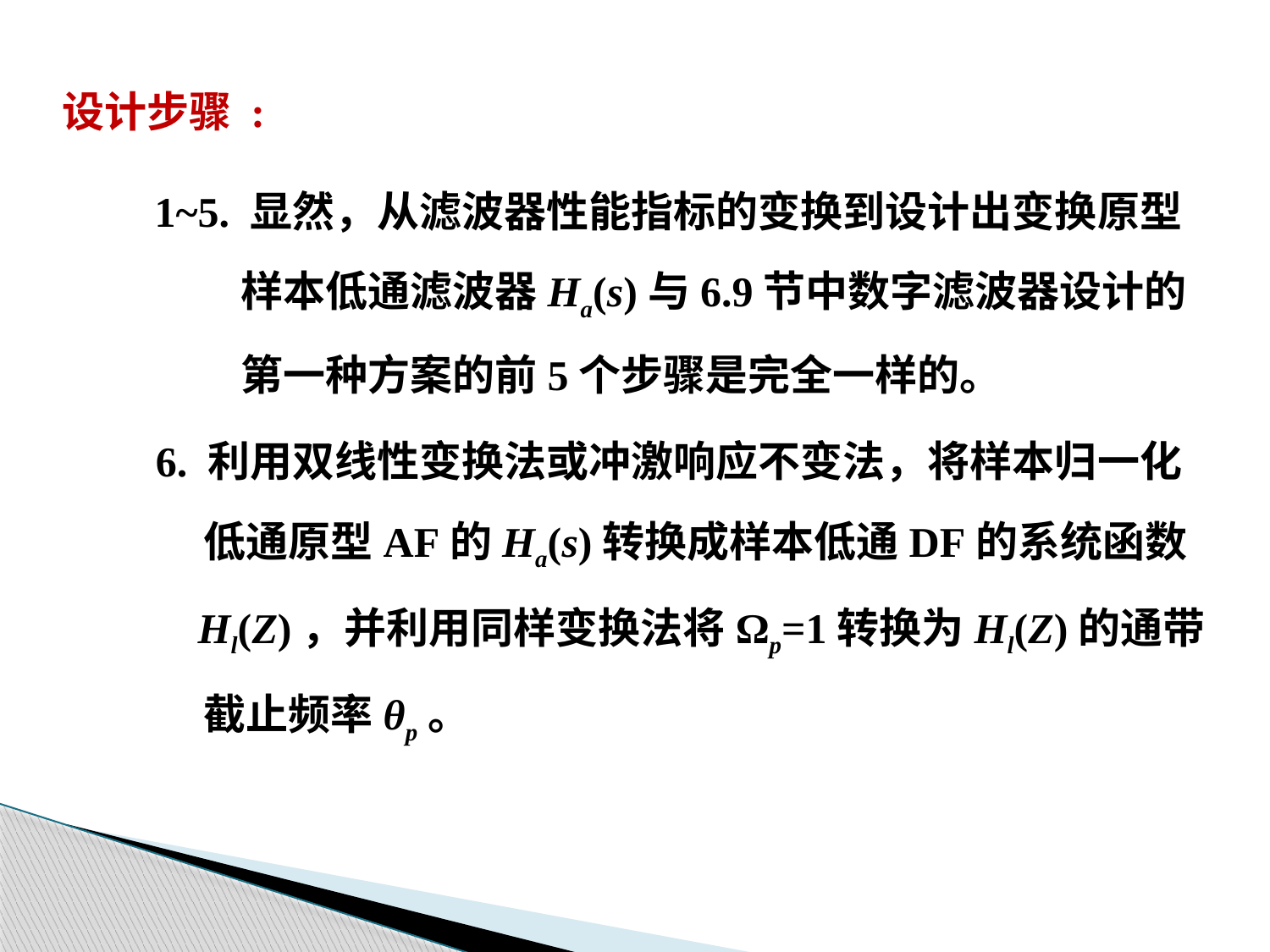

设计步骤 :
1~5. 显然，从滤波器性能指标的变换到设计出变换原型
        样本低通滤波器Ha(s)与6.9节中数字滤波器设计的
        第一种方案的前5个步骤是完全一样的。
6. 利用双线性变换法或冲激响应不变法，将样本归一化
    低通原型AF的Ha(s)转换成样本低通DF的系统函数
    Hl(Z)，并利用同样变换法将Ωp=1转换为Hl(Z)的通带
    截止频率θp。